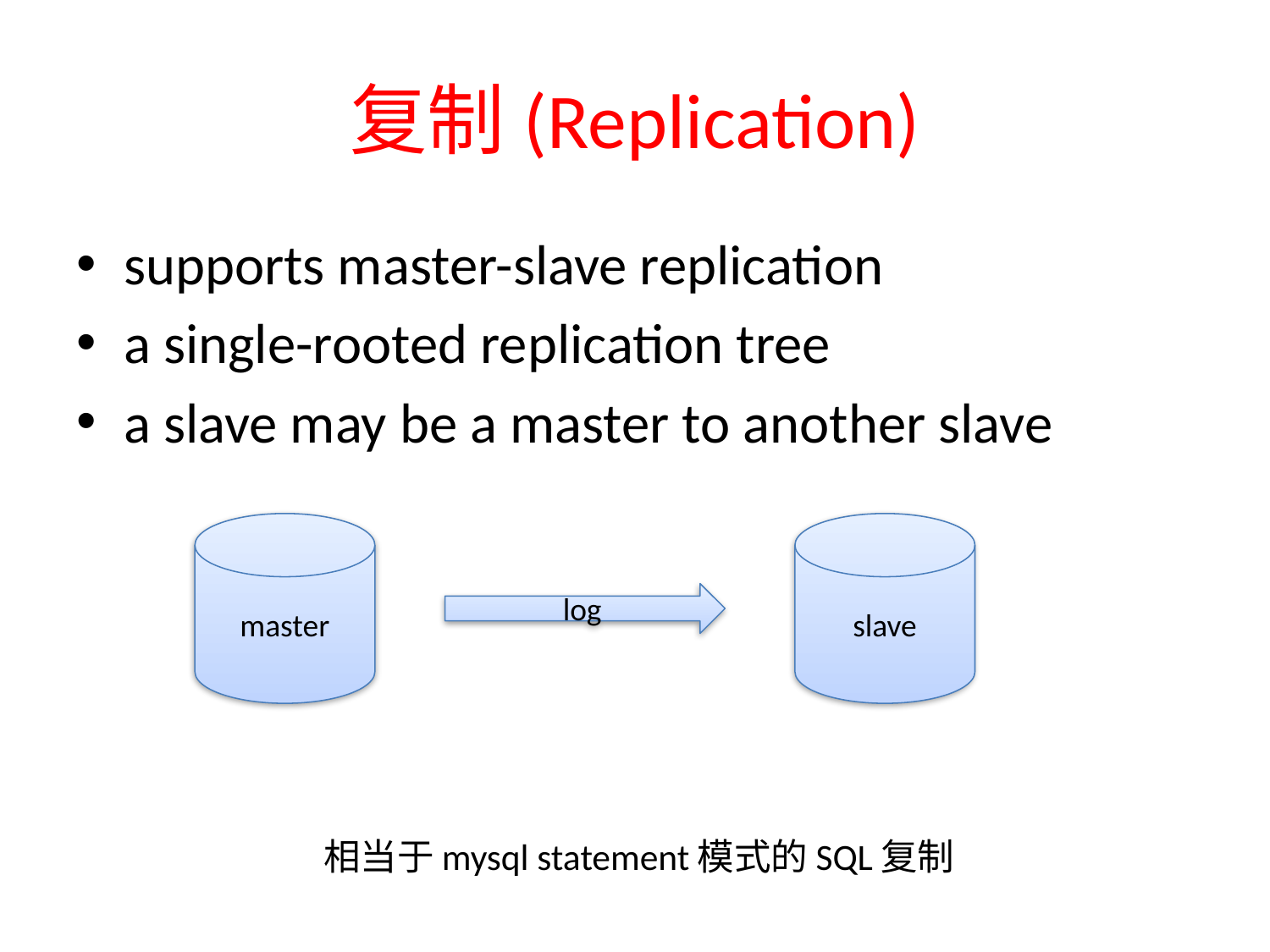

# 复制(Replication)
supports master-slave replication
a single-rooted replication tree
a slave may be a master to another slave
master
slave
 log

 相当于mysql statement模式的SQL复制